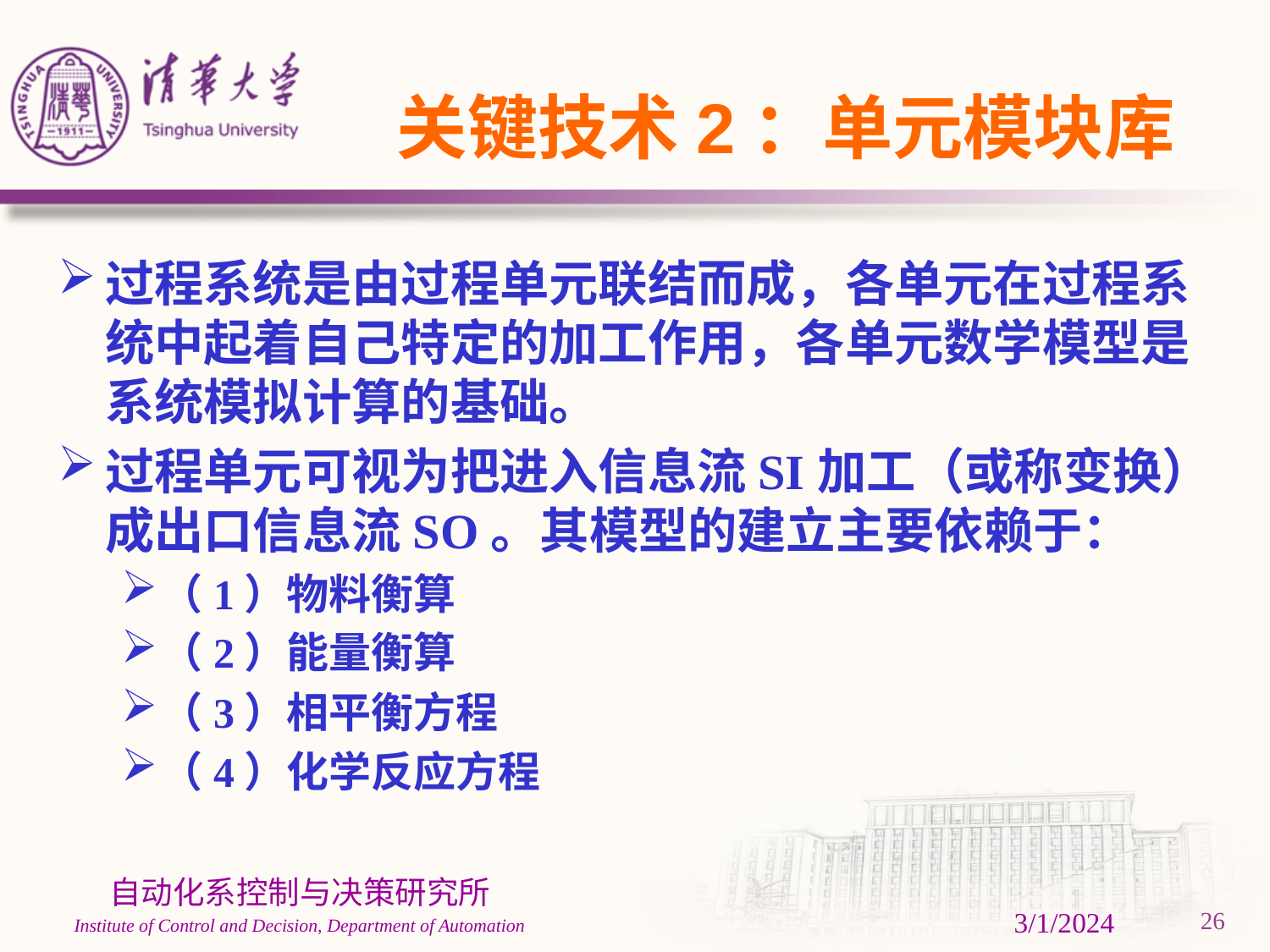

# 关键技术2：单元模块库
过程系统是由过程单元联结而成，各单元在过程系统中起着自己特定的加工作用，各单元数学模型是系统模拟计算的基础。
过程单元可视为把进入信息流SI加工（或称变换）成出口信息流SO。其模型的建立主要依赖于：
（1）物料衡算
（2）能量衡算
（3）相平衡方程
（4）化学反应方程
3/1/2024
26